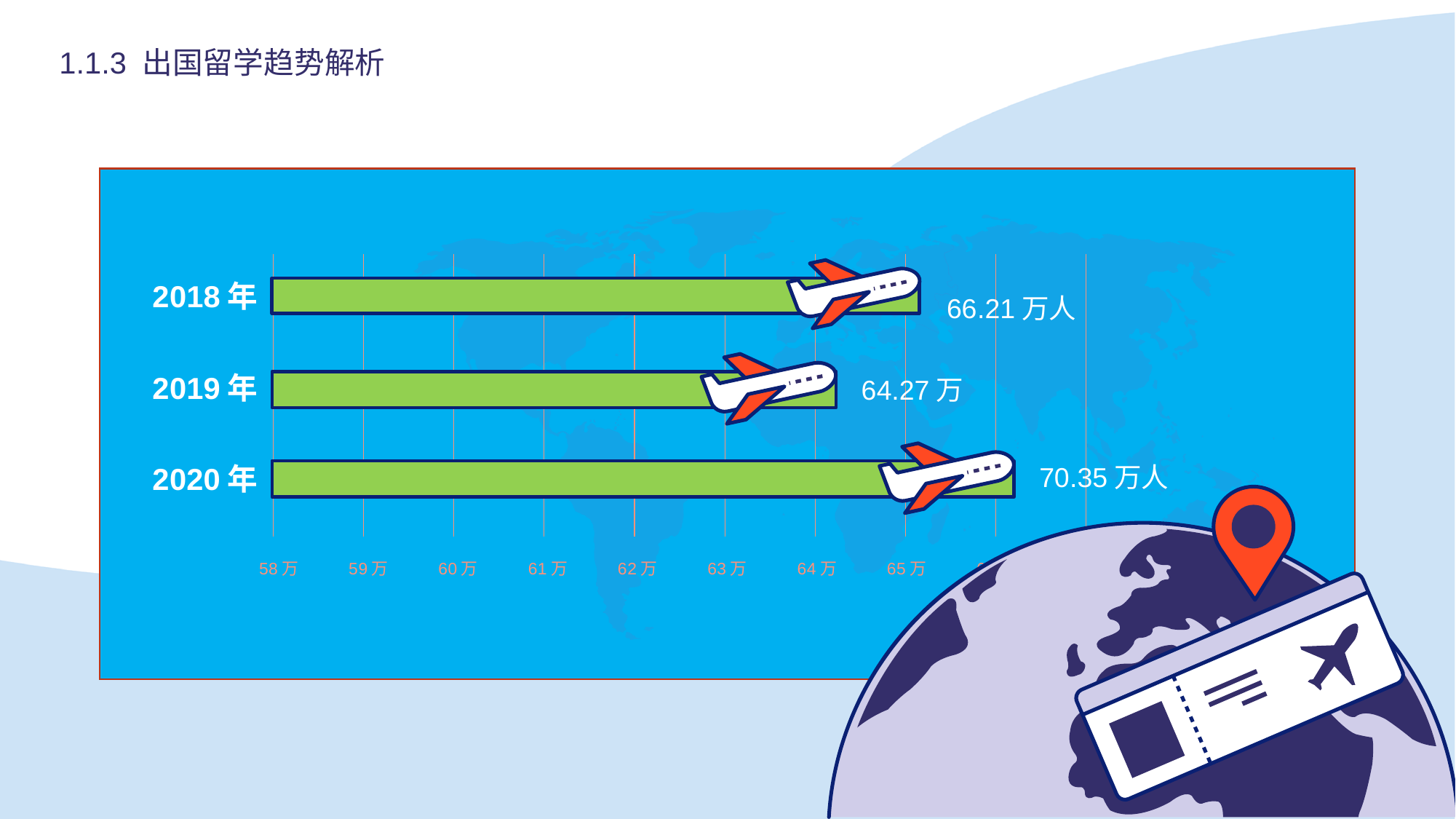

1.1.3 出国留学趋势解析

2 018年

66 .21万人

2 019年
6 4.27万

2 020年
70 .35万人

5 8万
5 9万
6 0万
6 1万
6 2万
6 3万
6 4万
6 5万
6 6万
6 7万